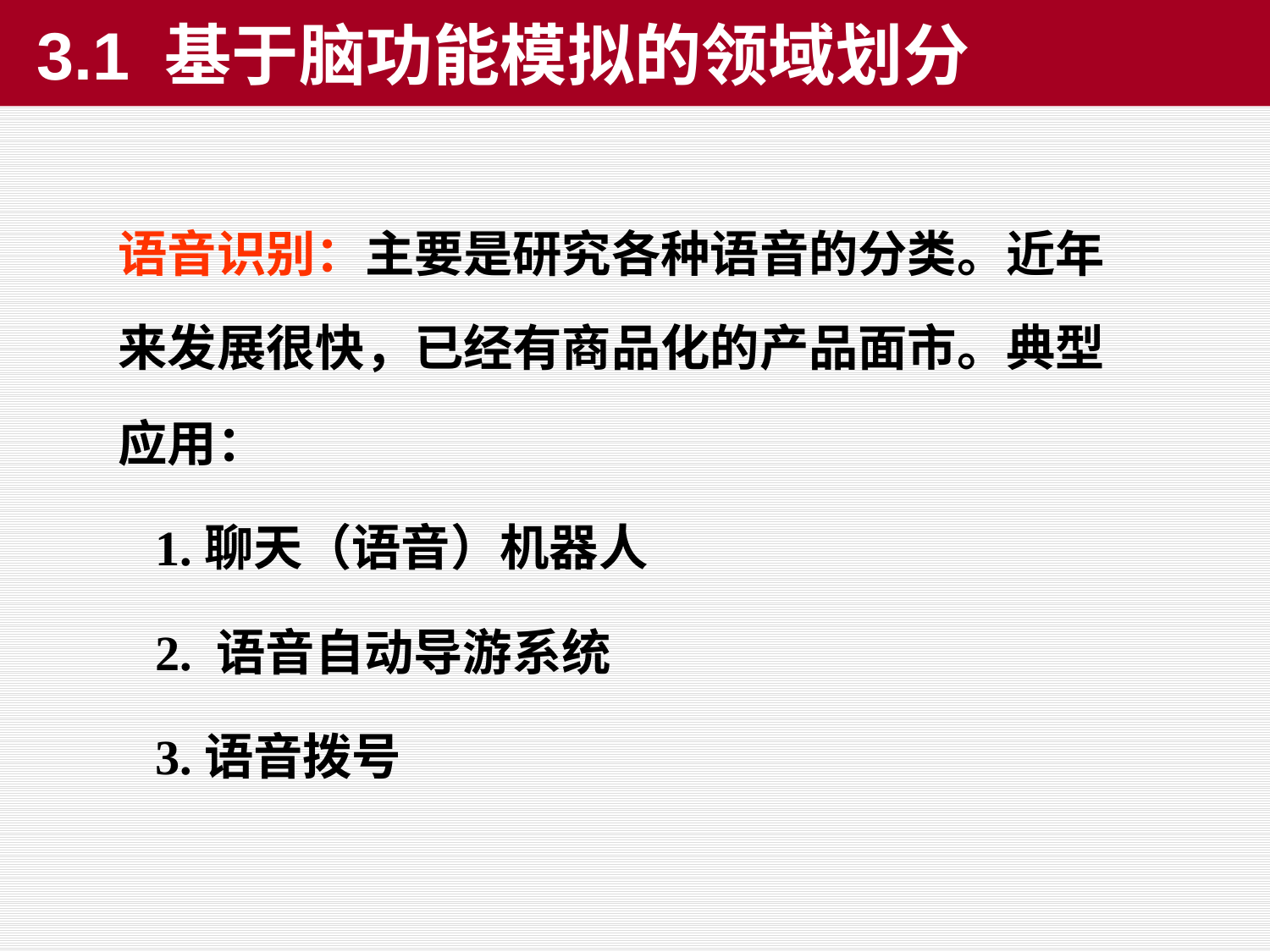

3.1 基于脑功能模拟的领域划分
语音识别：主要是研究各种语音的分类。近年来发展很快，已经有商品化的产品面市。典型应用：
   1.聊天（语音）机器人
   2. 语音自动导游系统
   3.语音拨号